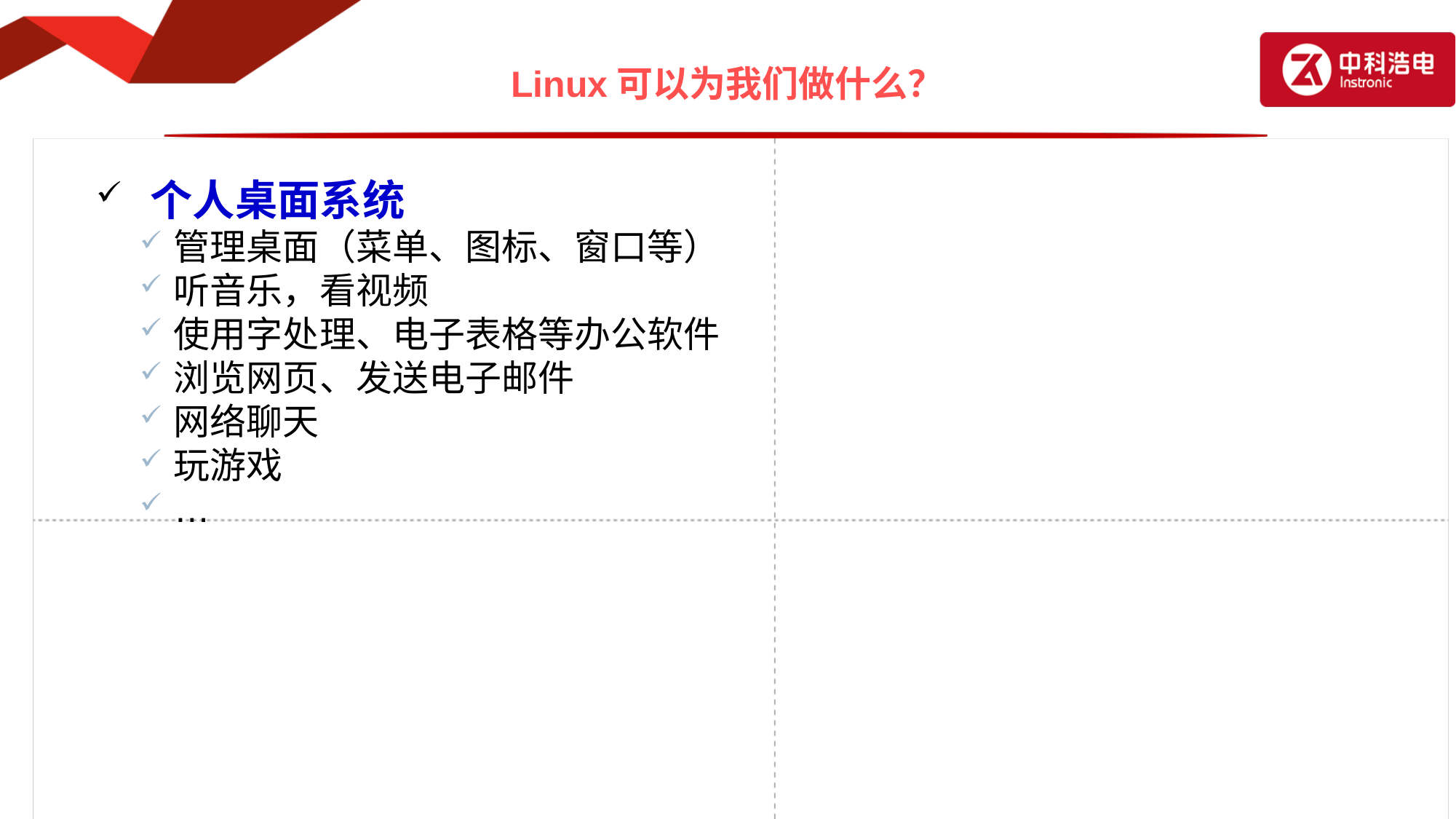

# Linux可以为我们做什么？
个人桌面系统
管理桌面（菜单、图标、窗口等）
听音乐，看视频
使用字处理、电子表格等办公软件
浏览网页、发送电子邮件
网络聊天
玩游戏
…